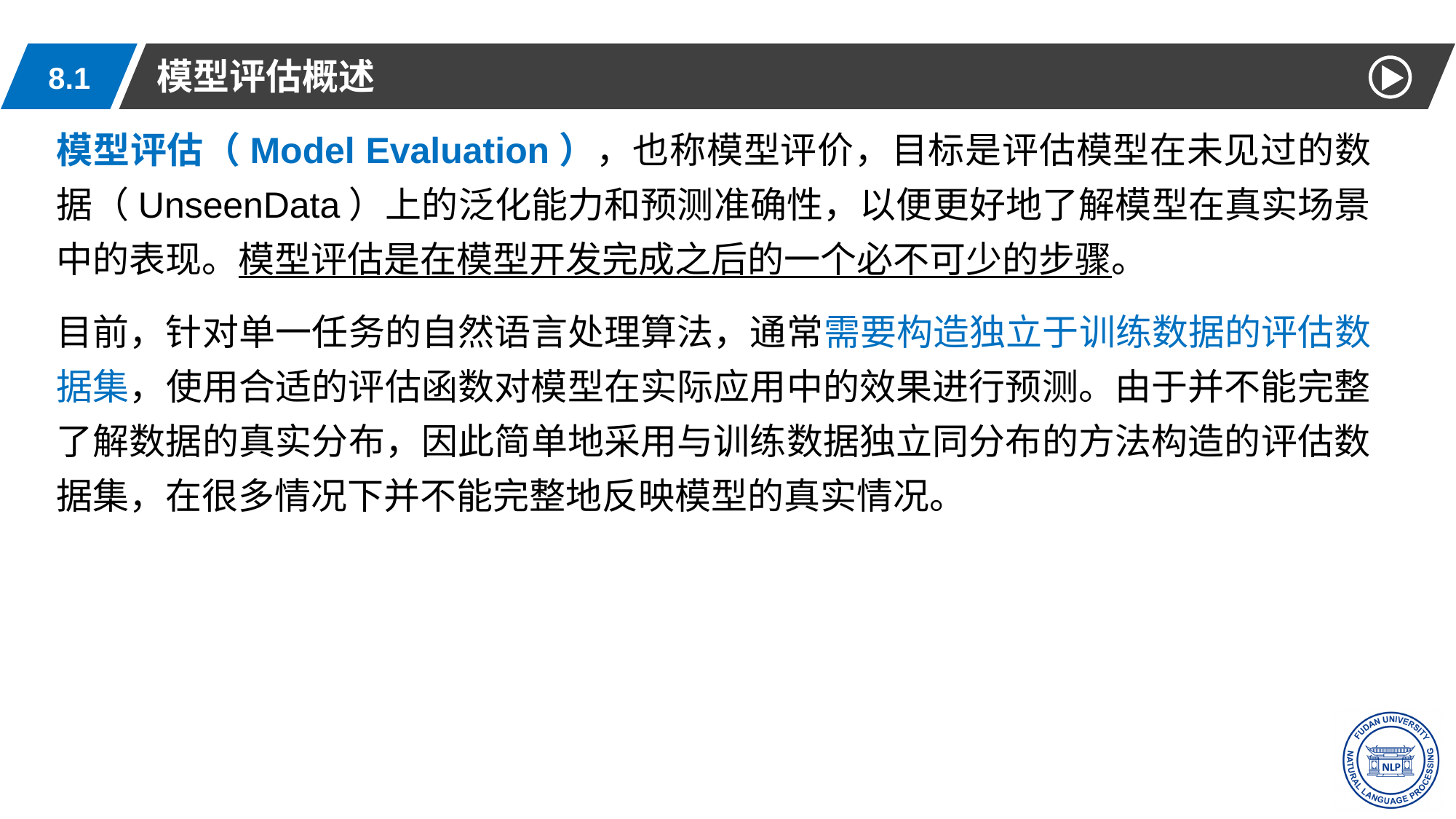

模型评估概述
8.1

模型评估（Model Evaluation），也称模型评价，目标是评估模型在未见过的数据（UnseenData）上的泛化能力和预测准确性，以便更好地了解模型在真实场景中的表现。模型评估是在模型开发完成之后的一个必不可少的步骤。
目前，针对单一任务的自然语言处理算法，通常需要构造独立于训练数据的评估数据集，使用合适的评估函数对模型在实际应用中的效果进行预测。由于并不能完整了解数据的真实分布，因此简单地采用与训练数据独立同分布的方法构造的评估数据集，在很多情况下并不能完整地反映模型的真实情况。
5